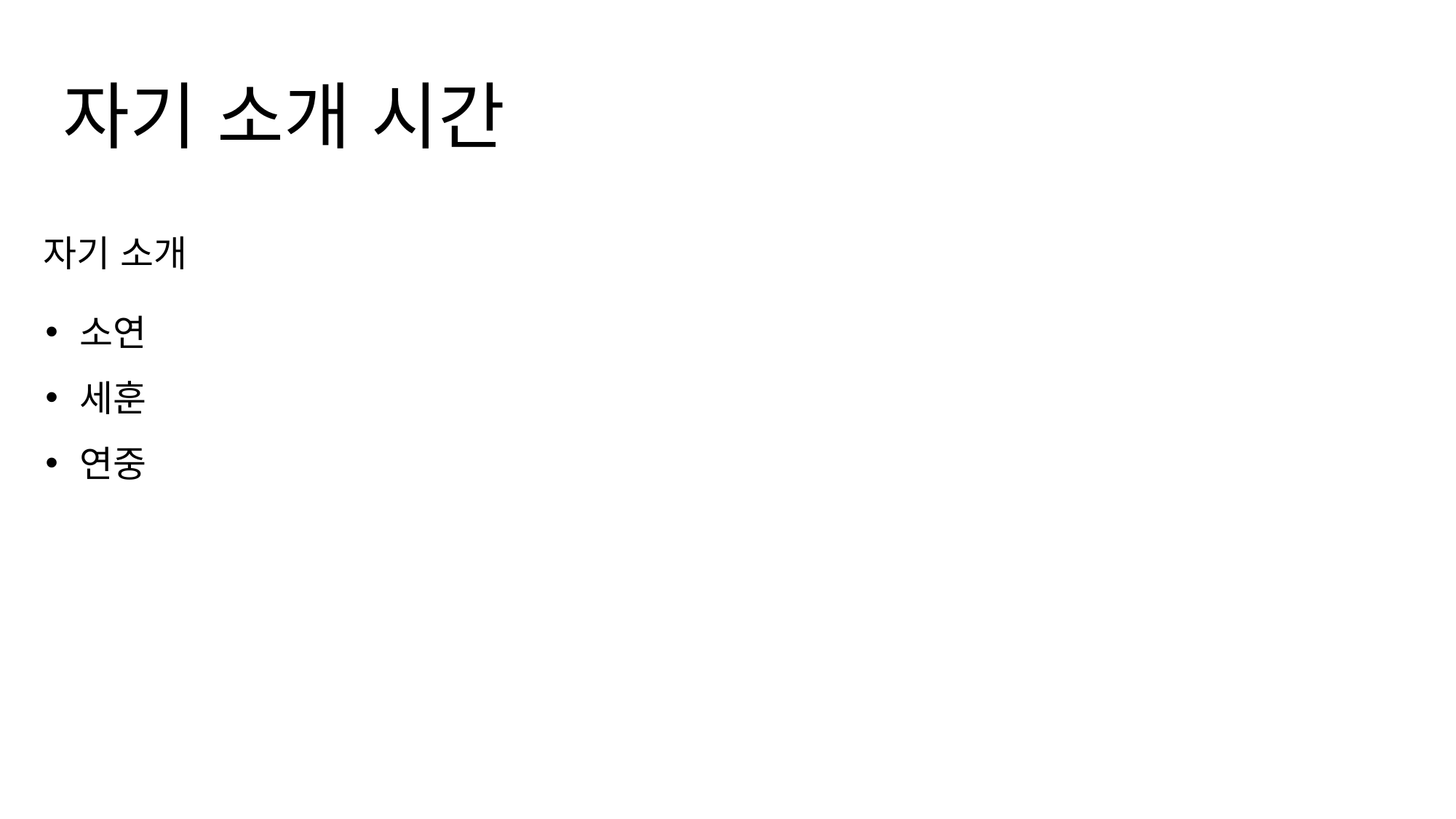

자기 소개 시간
자기 소개
소연
세훈
연중